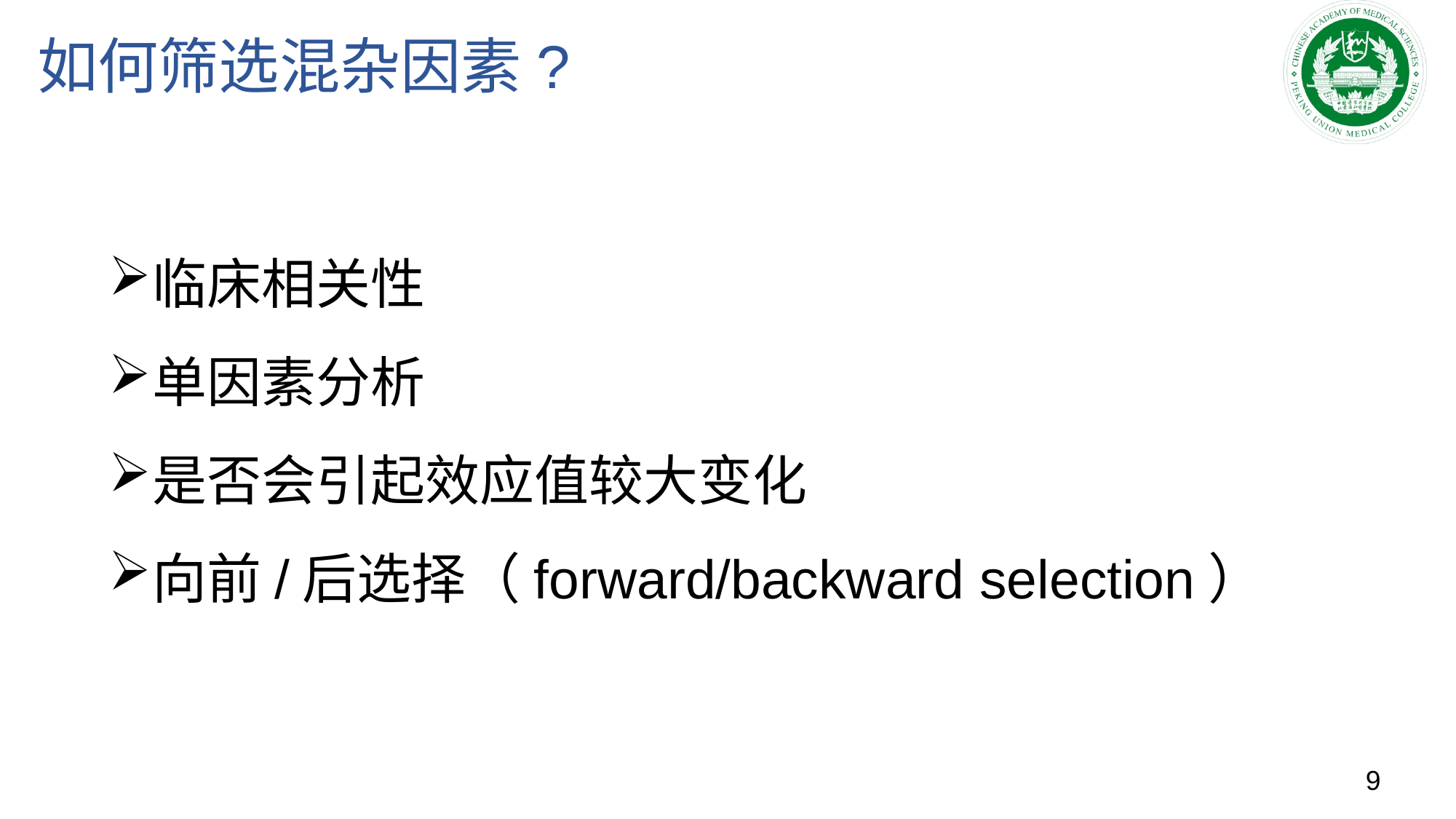

# 如何筛选混杂因素?
临床相关性
单因素分析
是否会引起效应值较大变化
向前/后选择（forward/backward selection）
9